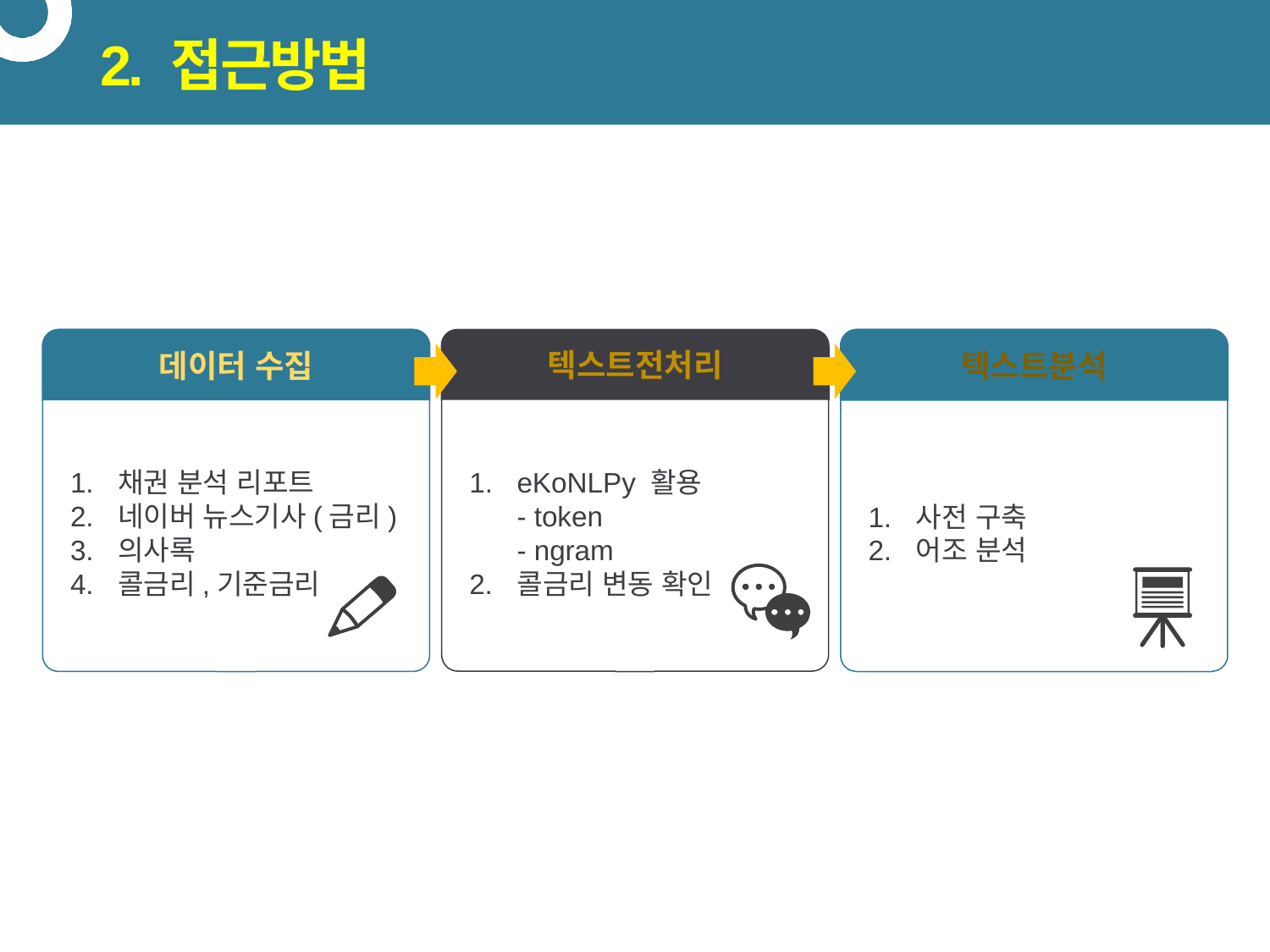

# 2. 접근방법
텍스트전처리
데이터 수집
텍스트분석

eKoNLPy 활용
- token
- ngram
콜금리 변동 확인
채권 분석 리포트
네이버 뉴스기사(금리)
의사록
콜금리,기준금리
사전 구축
어조 분석